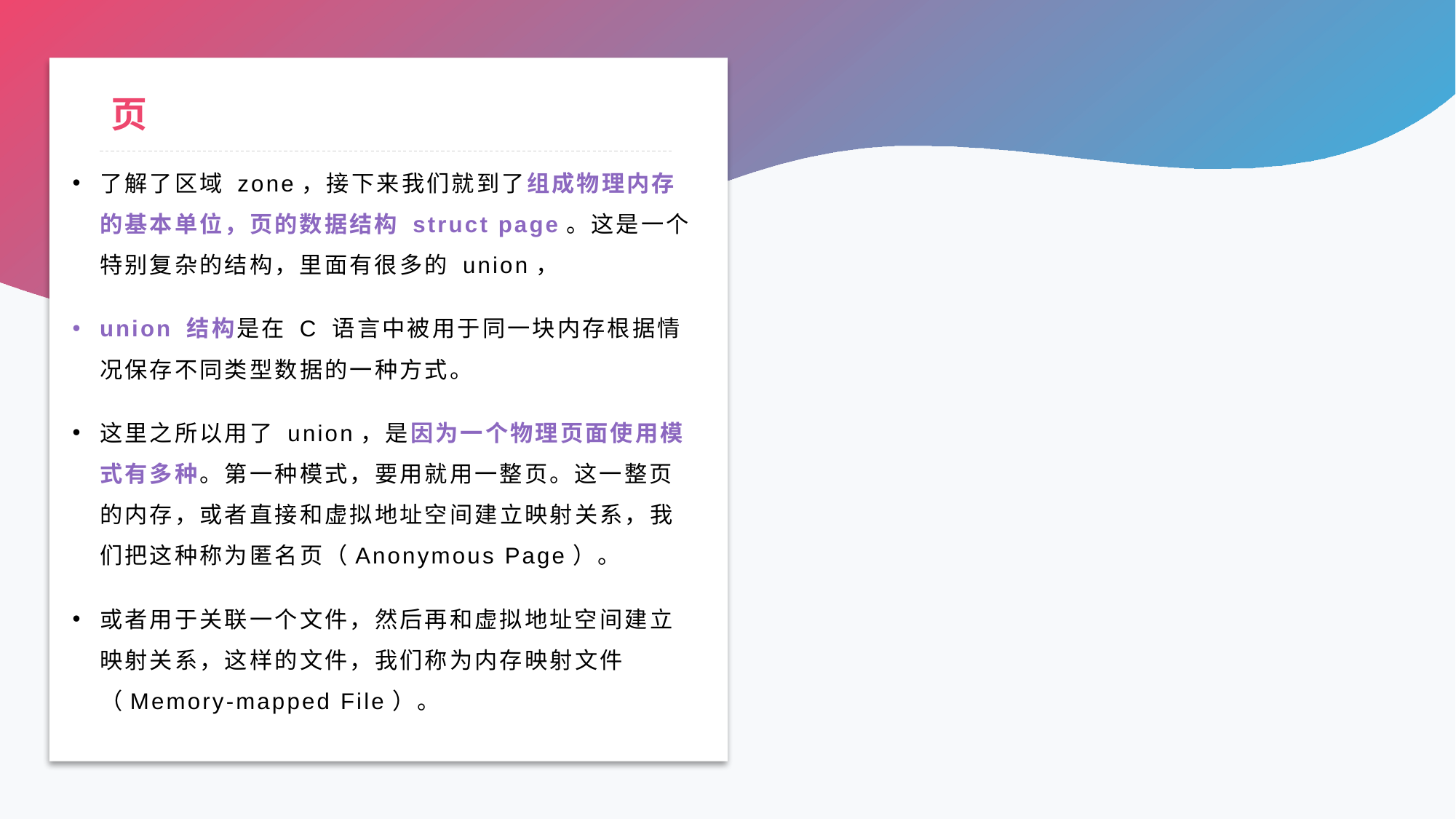

# 页
了解了区域 zone，接下来我们就到了组成物理内存的基本单位，页的数据结构 struct page。这是一个特别复杂的结构，里面有很多的 union，
union 结构是在 C 语言中被用于同一块内存根据情况保存不同类型数据的一种方式。
这里之所以用了 union，是因为一个物理页面使用模式有多种。第一种模式，要用就用一整页。这一整页的内存，或者直接和虚拟地址空间建立映射关系，我们把这种称为匿名页（Anonymous Page）。
或者用于关联一个文件，然后再和虚拟地址空间建立映射关系，这样的文件，我们称为内存映射文件（Memory-mapped File）。